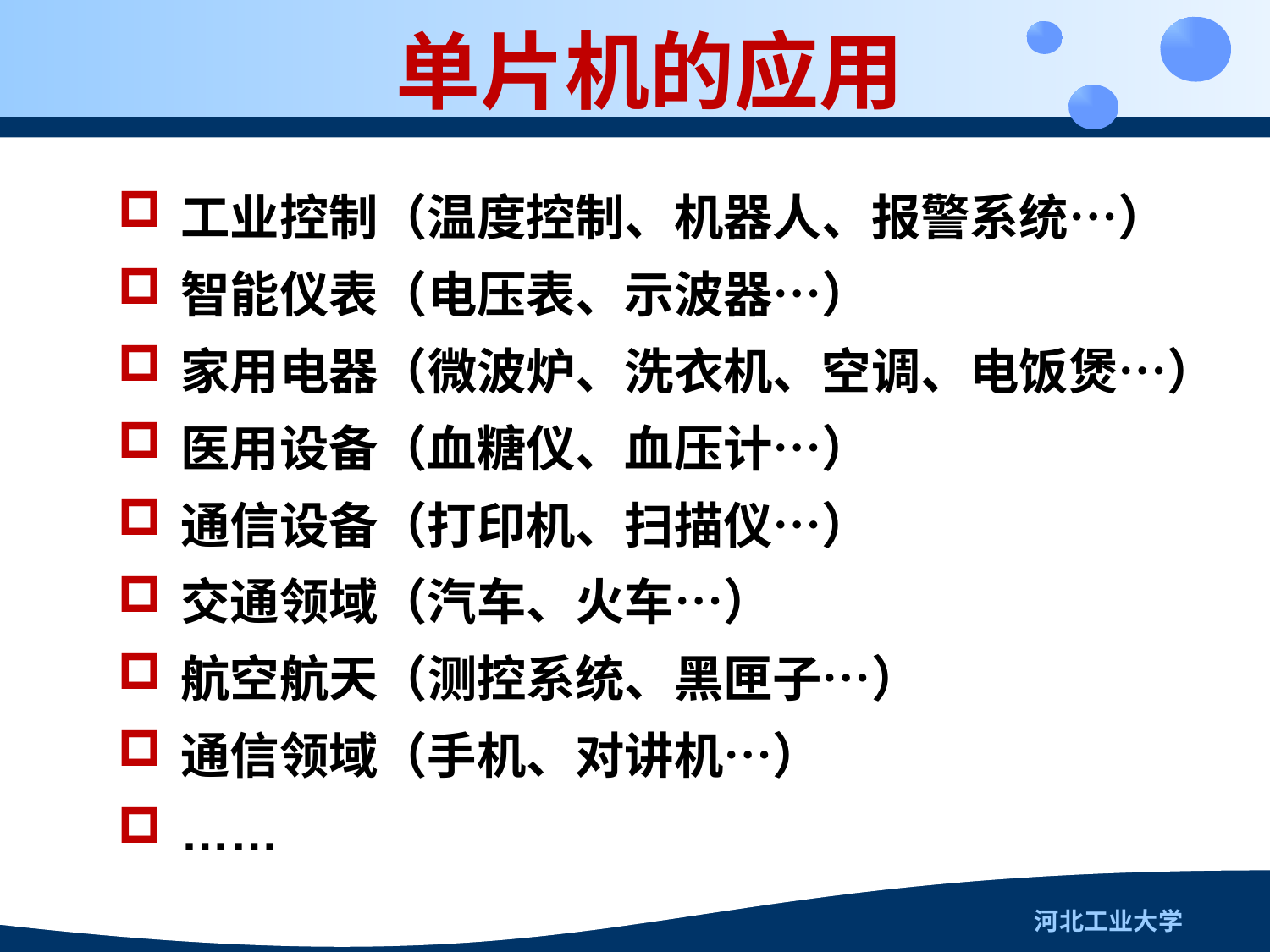

单片机的应用
工业控制（温度控制、机器人、报警系统…）
智能仪表（电压表、示波器…）
家用电器（微波炉、洗衣机、空调、电饭煲…）
医用设备（血糖仪、血压计…）
通信设备（打印机、扫描仪…）
交通领域（汽车、火车…）
航空航天（测控系统、黑匣子…）
通信领域（手机、对讲机…）
……

河北工业大学